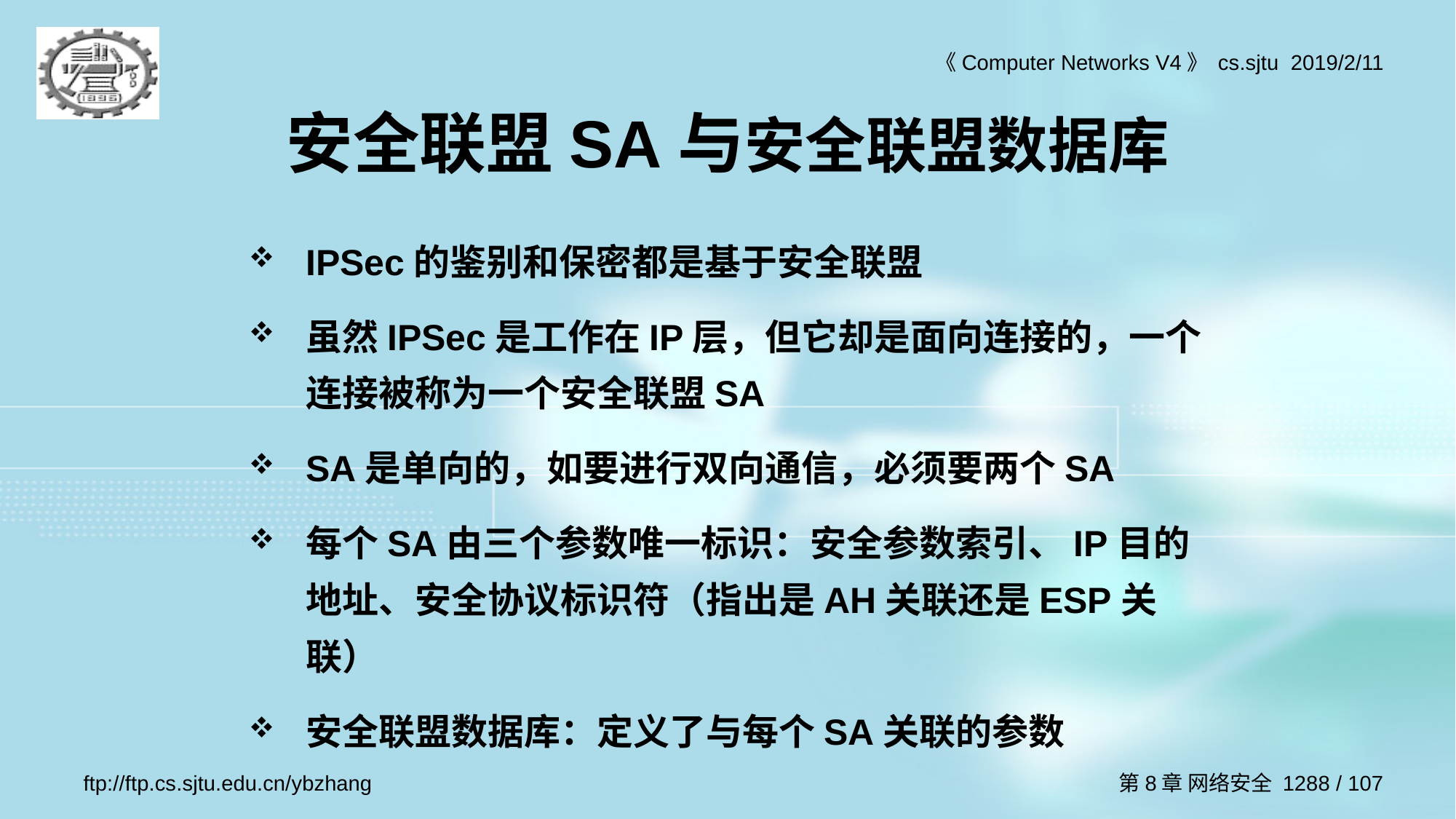

安全联盟SA与安全联盟数据库
IPSec的鉴别和保密都是基于安全联盟
虽然IPSec是工作在IP层，但它却是面向连接的，一个连接被称为一个安全联盟SA
SA是单向的，如要进行双向通信，必须要两个SA
每个SA由三个参数唯一标识：安全参数索引、IP目的地址、安全协议标识符（指出是AH关联还是ESP关联）
安全联盟数据库：定义了与每个SA关联的参数